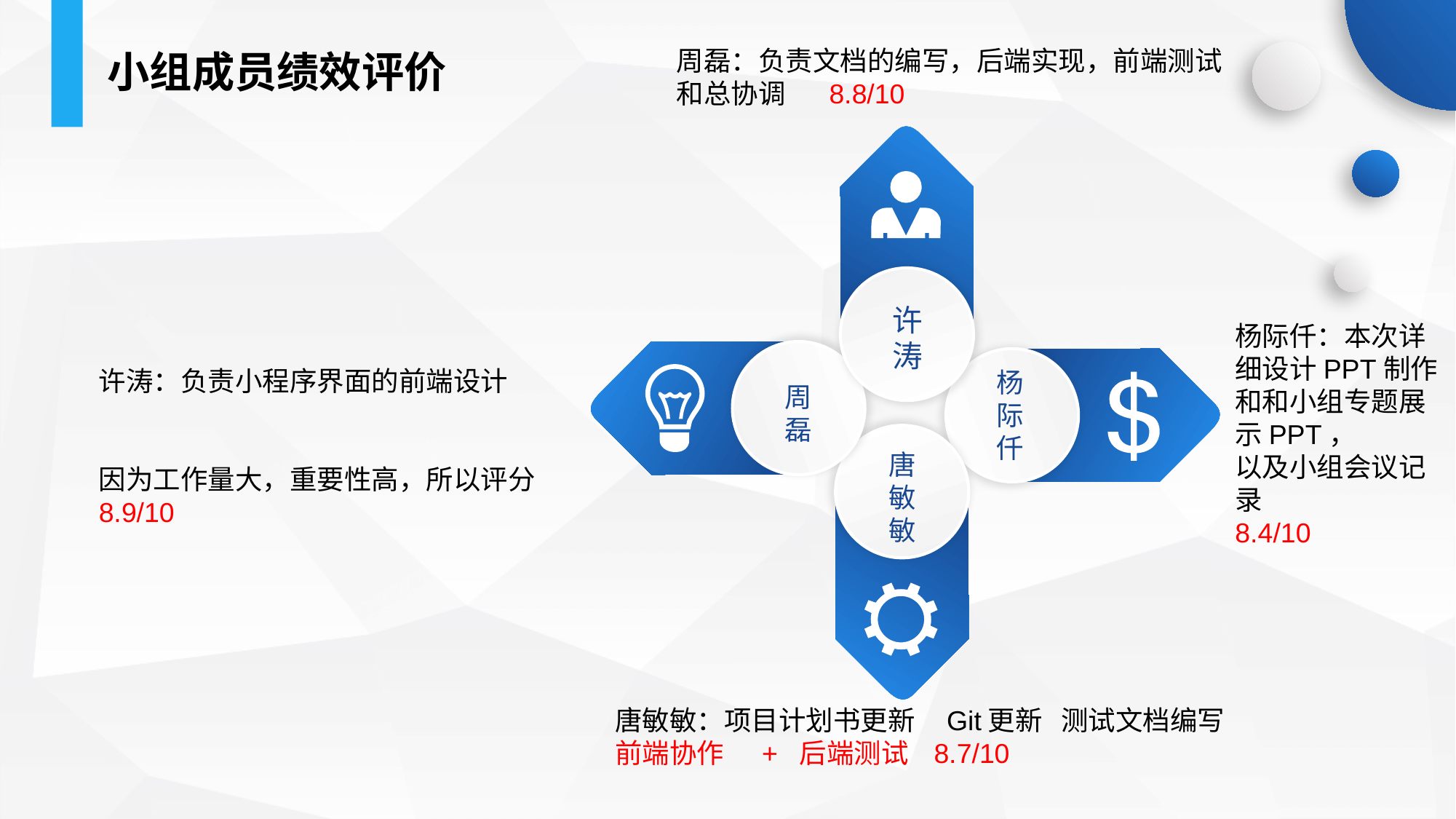

小组成员绩效评价

周磊：负责文档的编写，后端实现，前端测试
和总协调      8.8/10

许涛

杨际仟：本次详细设计PPT制作
和和小组专题展示PPT，
以及小组会议记录
8.4/10

许涛：负责小程序界面的前端设计

因为工作量大，重要性高，所以评分
8.9/10
杨际仟

周磊

唐敏敏

唐敏敏：项目计划书更新    Git更新   测试文档编写
前端协作     +  后端测试   8.7/10